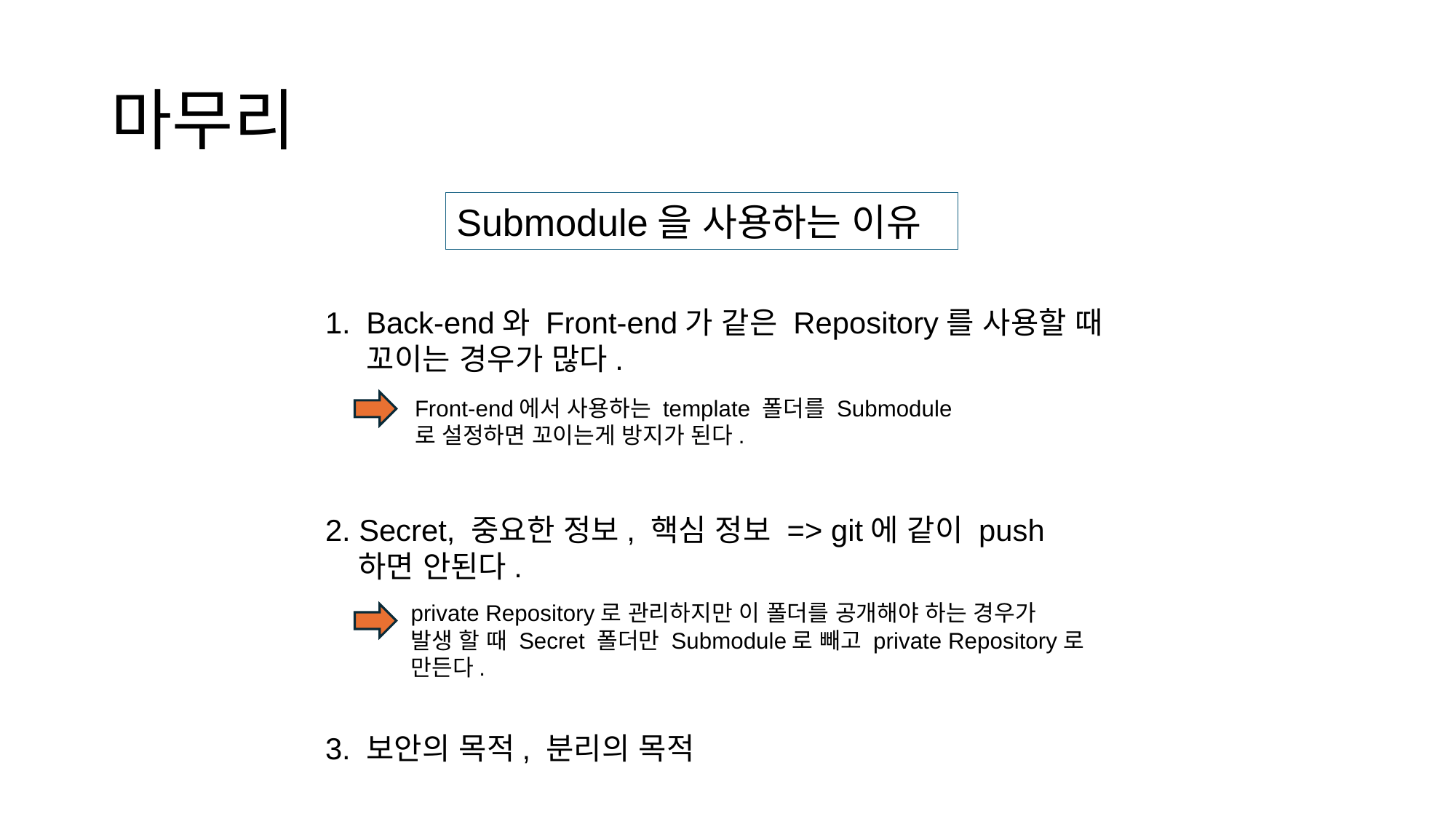

# 마무리
Submodule을 사용하는 이유
Back-end와 Front-end가 같은 Repository를 사용할 때
    꼬이는 경우가 많다.

2. Secret, 중요한 정보, 핵심 정보 => git에 같이 push
   하면 안된다.

3. 보안의 목적, 분리의 목적
Front-end에서 사용하는 template 폴더를 Submodule
로 설정하면 꼬이는게 방지가 된다.

private Repository로 관리하지만 이 폴더를 공개해야 하는 경우가
발생 할 때 Secret 폴더만 Submodule로 빼고 private Repository로
만든다.